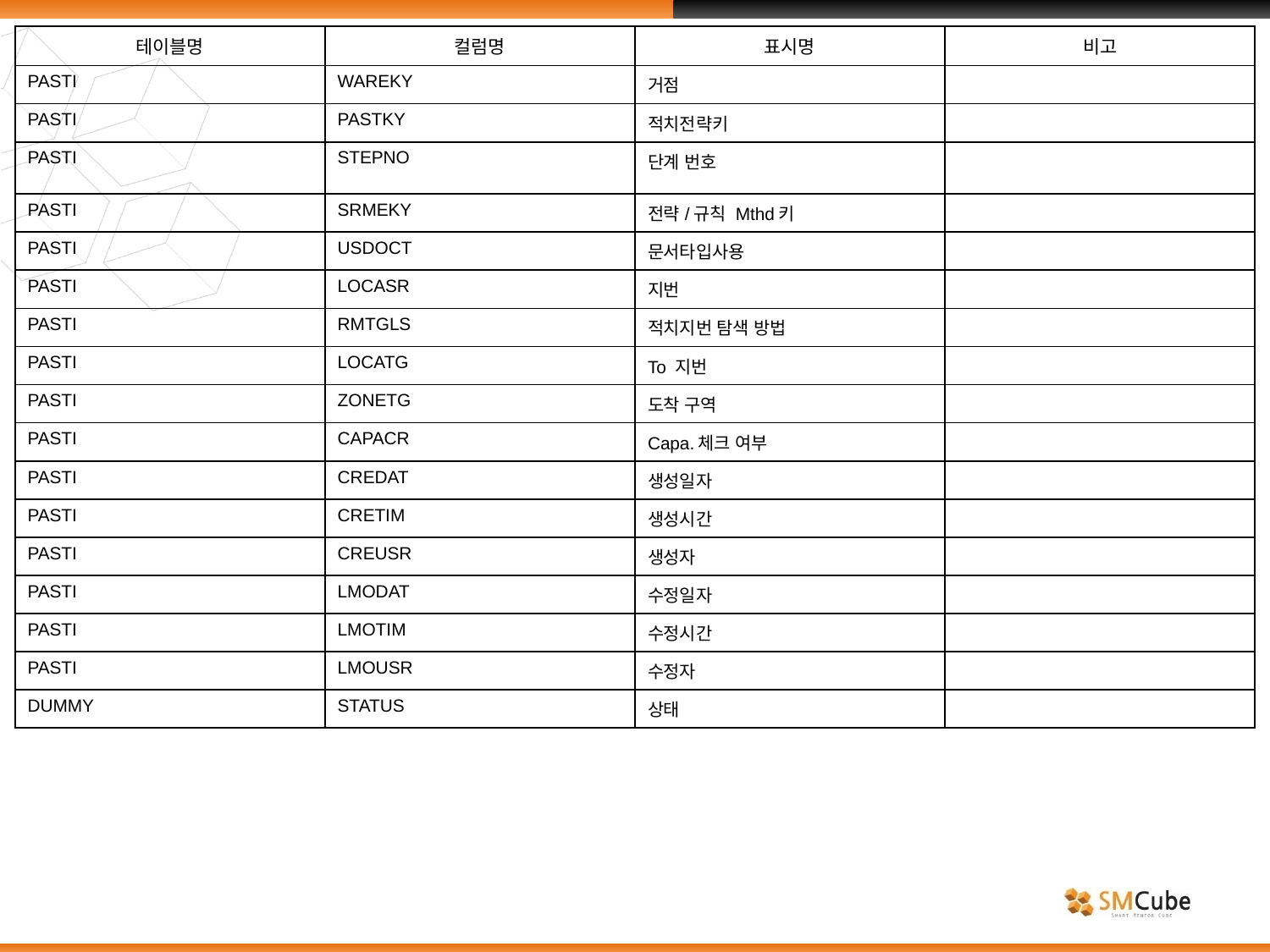

| 테이블명 | 컬럼명 | 표시명 | 비고 |
| --- | --- | --- | --- |
| PASTI | WAREKY | 거점 |  |
| PASTI | PASTKY | 적치전략키 |  |
| PASTI | STEPNO | 단계 번호 |  |
| PASTI | SRMEKY | 전략/규칙 Mthd키 |  |
| PASTI | USDOCT | 문서타입사용 |  |
| PASTI | LOCASR | 지번 |  |
| PASTI | RMTGLS | 적치지번 탐색 방법 |  |
| PASTI | LOCATG | To 지번 |  |
| PASTI | ZONETG | 도착 구역 |  |
| PASTI | CAPACR | Capa.체크 여부 |  |
| PASTI | CREDAT | 생성일자 |  |
| PASTI | CRETIM | 생성시간 |  |
| PASTI | CREUSR | 생성자 |  |
| PASTI | LMODAT | 수정일자 |  |
| PASTI | LMOTIM | 수정시간 |  |
| PASTI | LMOUSR | 수정자 |  |
| DUMMY | STATUS | 상태 |  |